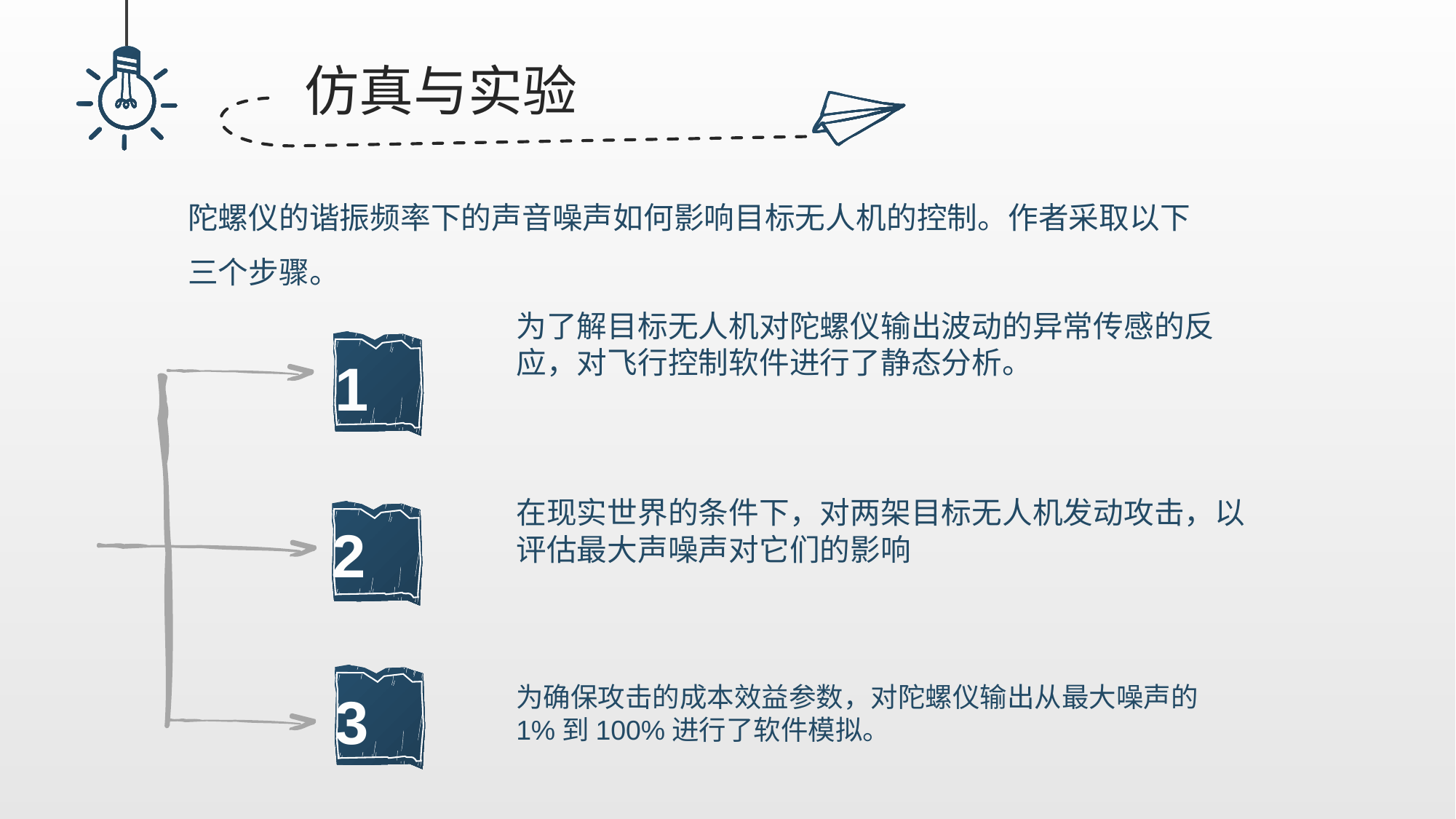

仿真与实验

陀螺仪的谐振频率下的声音噪声如何影响目标无人机的控制。作者采取以下三个步骤。
为了解目标无人机对陀螺仪输出波动的异常传感的反应，对飞行控制软件进行了静态分析。

1

在现实世界的条件下，对两架目标无人机发动攻击，以评估最大声噪声对它们的影响

2

3
为确保攻击的成本效益参数，对陀螺仪输出从最大噪声的1%到100%进行了软件模拟。